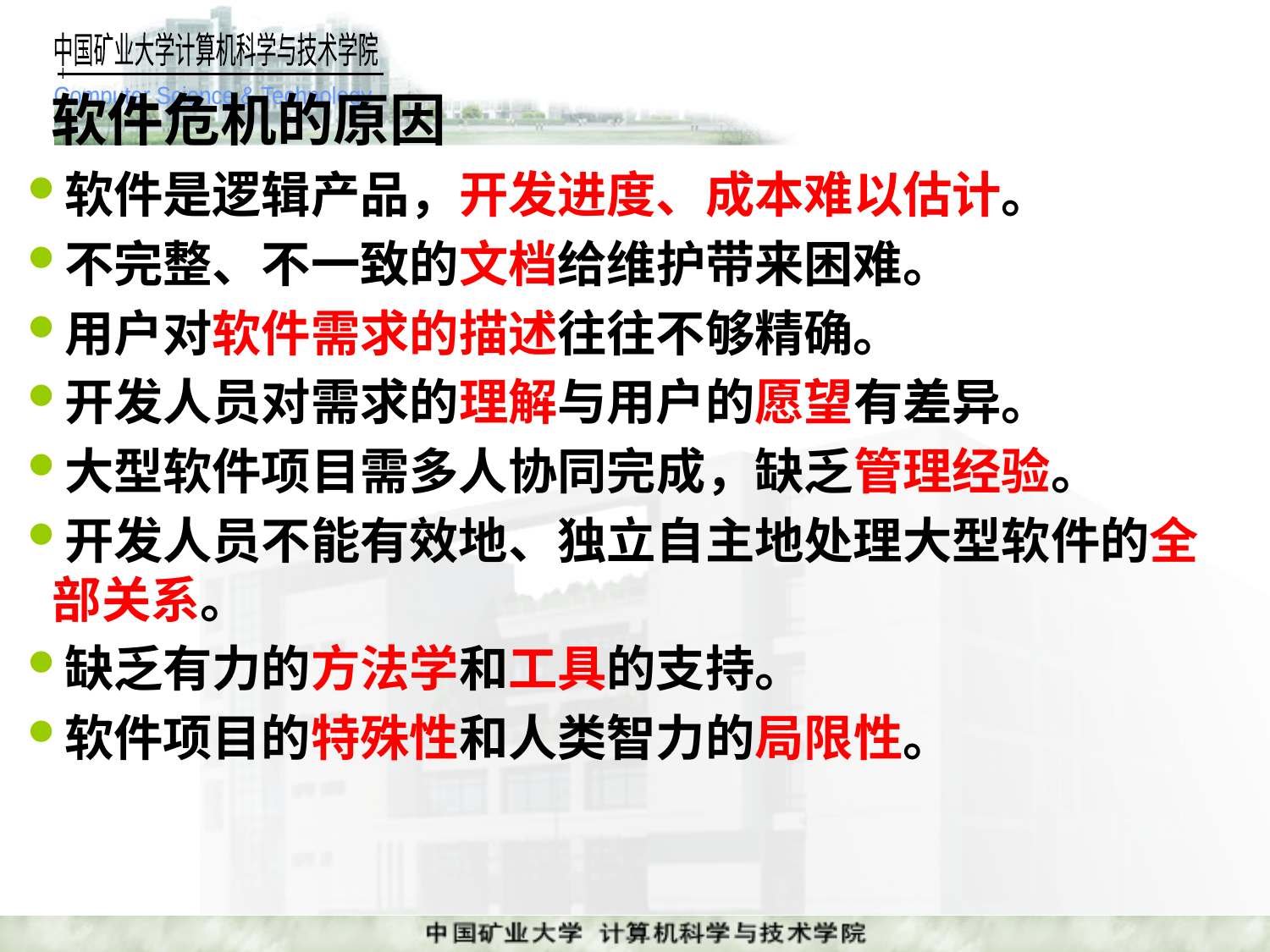

软件危机的原因
软件是逻辑产品，开发进度、成本难以估计。
不完整、不一致的文档给维护带来困难。
用户对软件需求的描述往往不够精确。
开发人员对需求的理解与用户的愿望有差异。
大型软件项目需多人协同完成，缺乏管理经验。
开发人员不能有效地、独立自主地处理大型软件的全部关系。
缺乏有力的方法学和工具的支持。
软件项目的特殊性和人类智力的局限性。